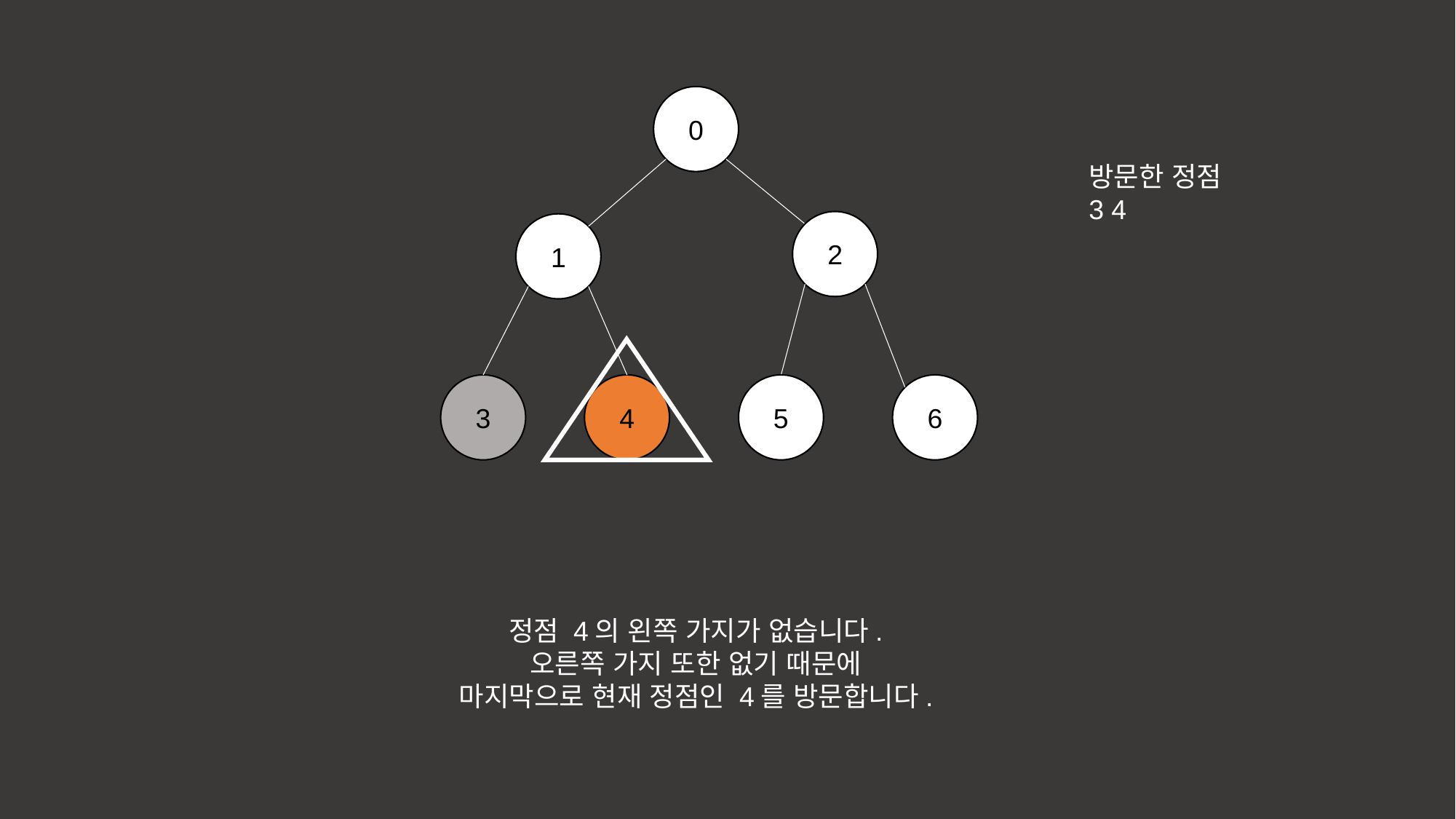

0
방문한 정점
3 4

2
1

3
4
5
6
정점 4의 왼쪽 가지가 없습니다.
오른쪽 가지 또한 없기 때문에
마지막으로 현재 정점인 4를 방문합니다.